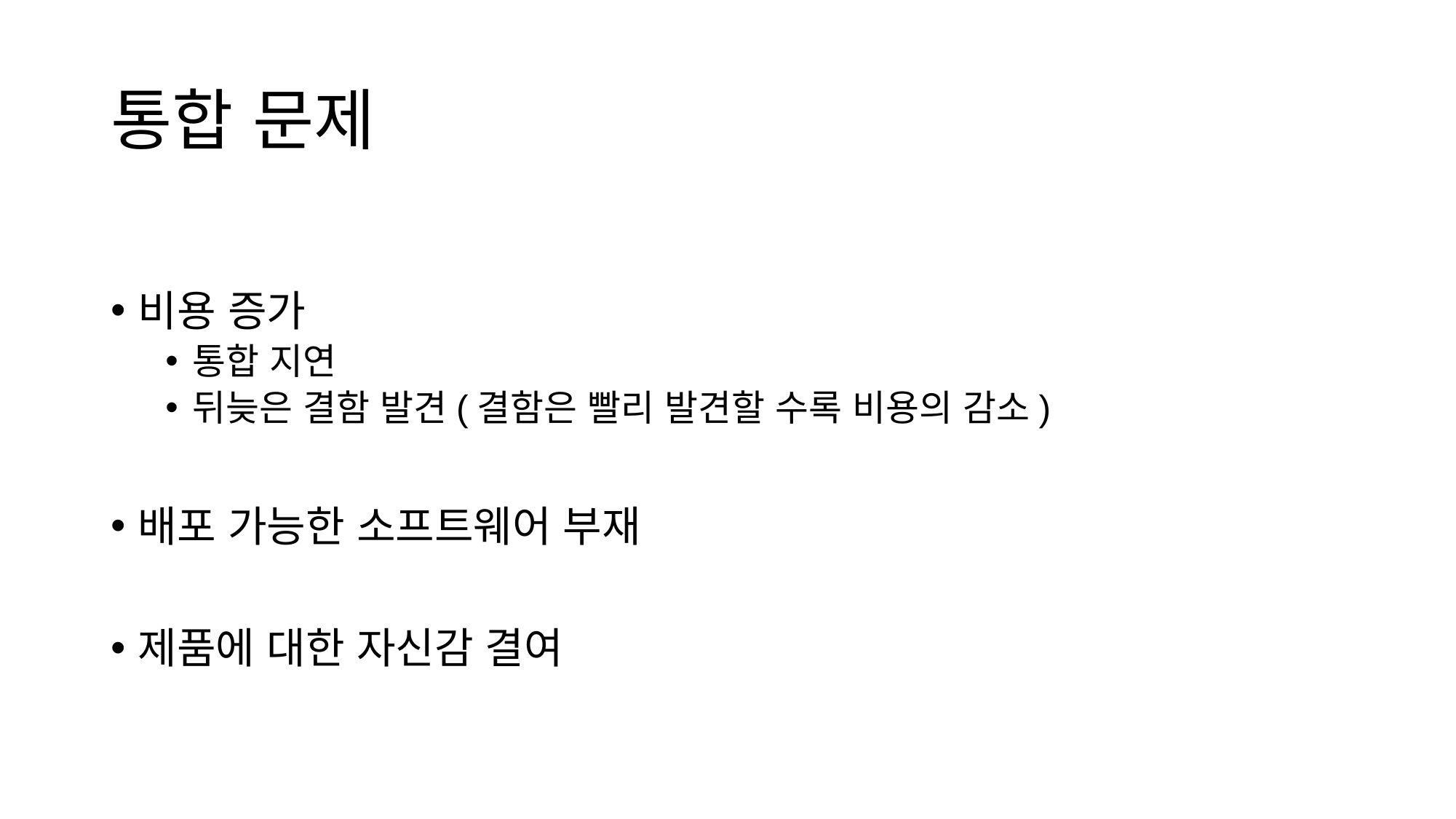

# 통합 문제

비용 증가
통합 지연
뒤늦은 결함 발견(결함은 빨리 발견할 수록 비용의 감소)

배포 가능한 소프트웨어 부재

제품에 대한 자신감 결여